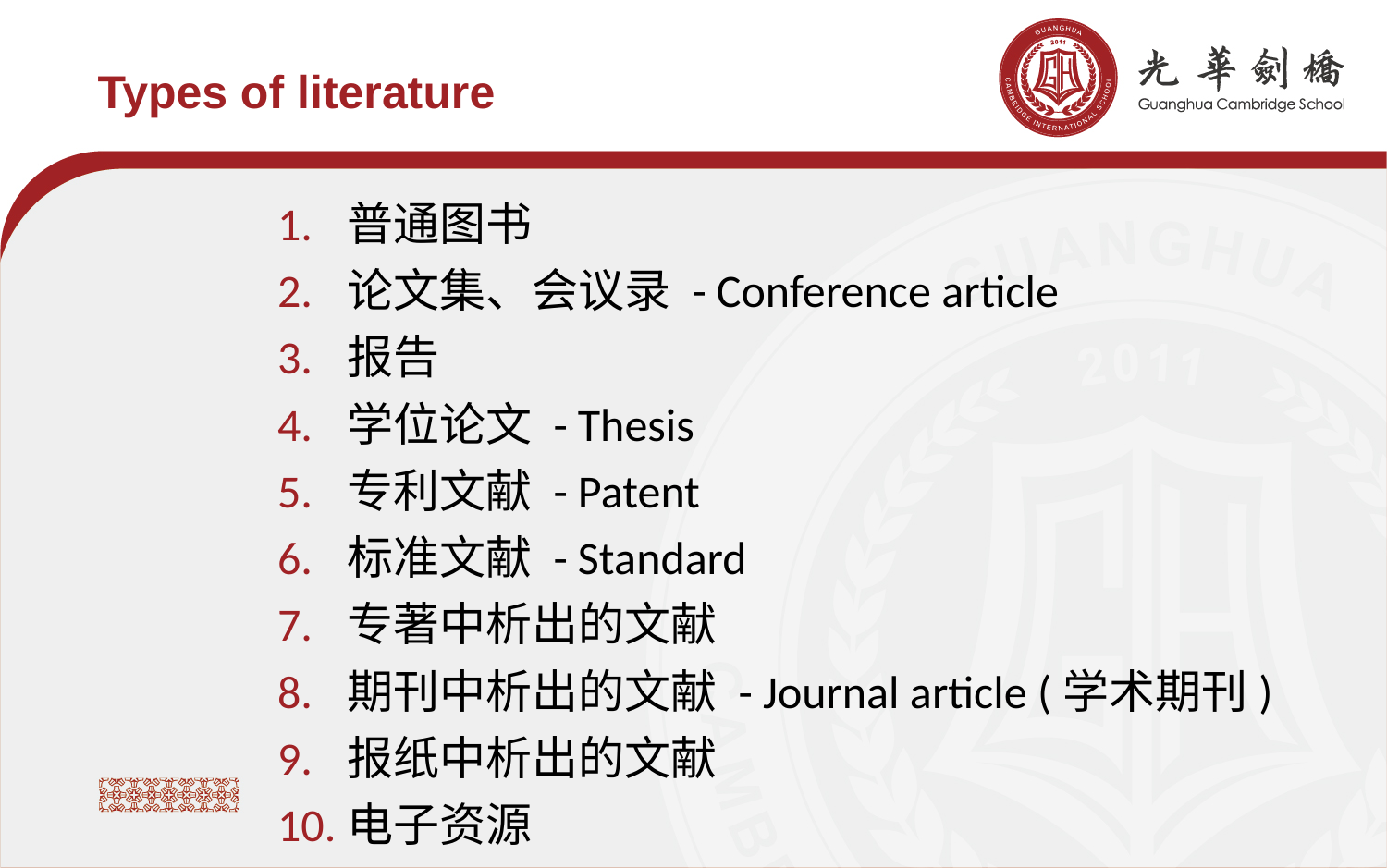

Types of literature
普通图书
论文集、会议录 - Conference article
报告
学位论文 - Thesis
专利文献 - Patent
标准文献 - Standard
专著中析出的文献
期刊中析出的文献 - Journal article (学术期刊)
报纸中析出的文献
电子资源